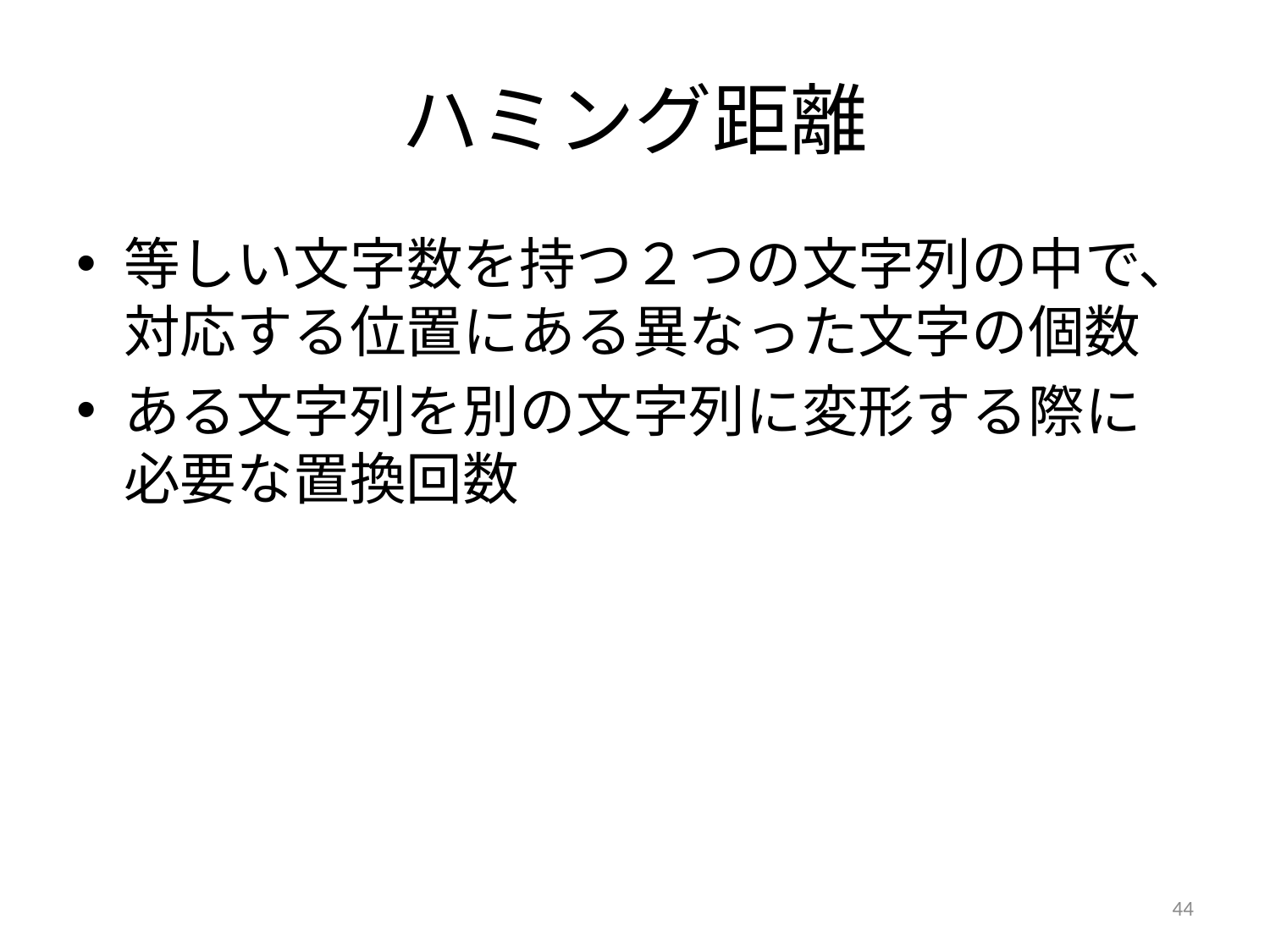

# ハミング距離
等しい文字数を持つ２つの文字列の中で、対応する位置にある異なった文字の個数
ある文字列を別の文字列に変形する際に必要な置換回数
44